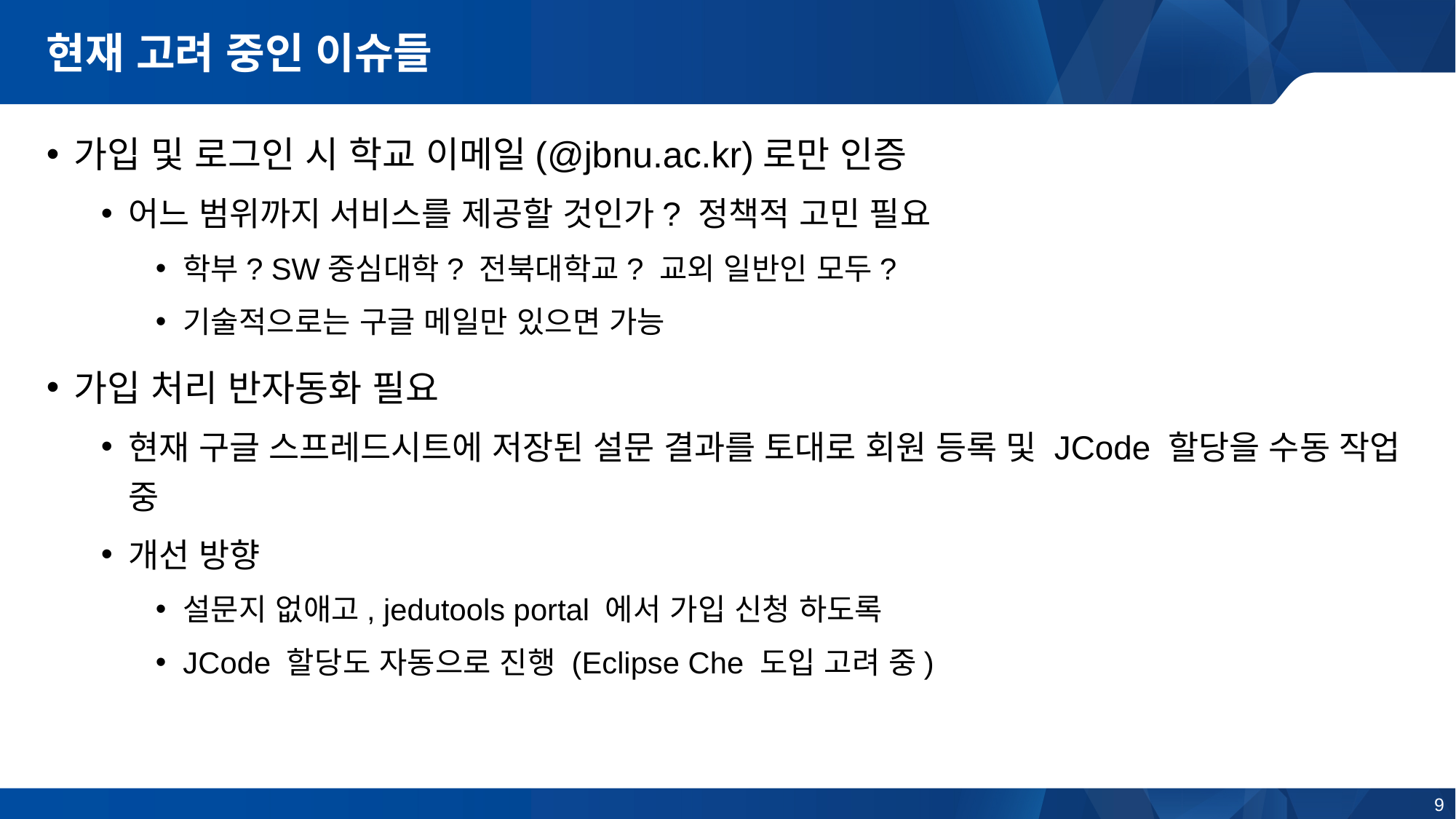

# 현재 고려 중인 이슈들
가입 및 로그인 시 학교 이메일(@jbnu.ac.kr)로만 인증
어느 범위까지 서비스를 제공할 것인가? 정책적 고민 필요
학부? SW중심대학? 전북대학교? 교외 일반인 모두?
기술적으로는 구글 메일만 있으면 가능
가입 처리 반자동화 필요
현재 구글 스프레드시트에 저장된 설문 결과를 토대로 회원 등록 및 JCode 할당을 수동 작업 중
개선 방향
설문지 없애고, jedutools portal 에서 가입 신청 하도록
JCode 할당도 자동으로 진행 (Eclipse Che 도입 고려 중)

9